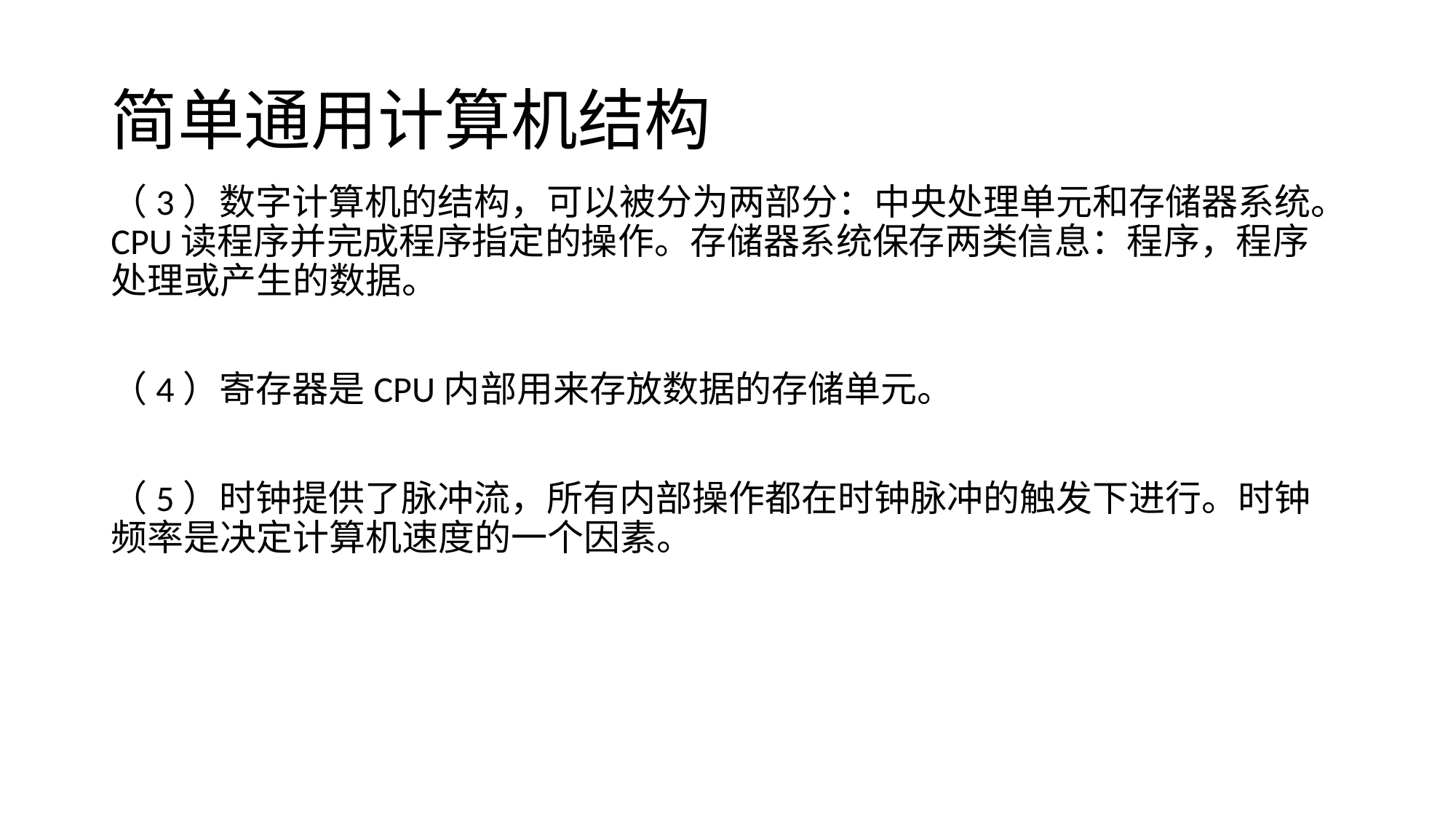

# 简单通用计算机结构
（3）数字计算机的结构，可以被分为两部分：中央处理单元和存储器系统。CPU读程序并完成程序指定的操作。存储器系统保存两类信息：程序，程序处理或产生的数据。

（4）寄存器是CPU内部用来存放数据的存储单元。

（5）时钟提供了脉冲流，所有内部操作都在时钟脉冲的触发下进行。时钟频率是决定计算机速度的一个因素。